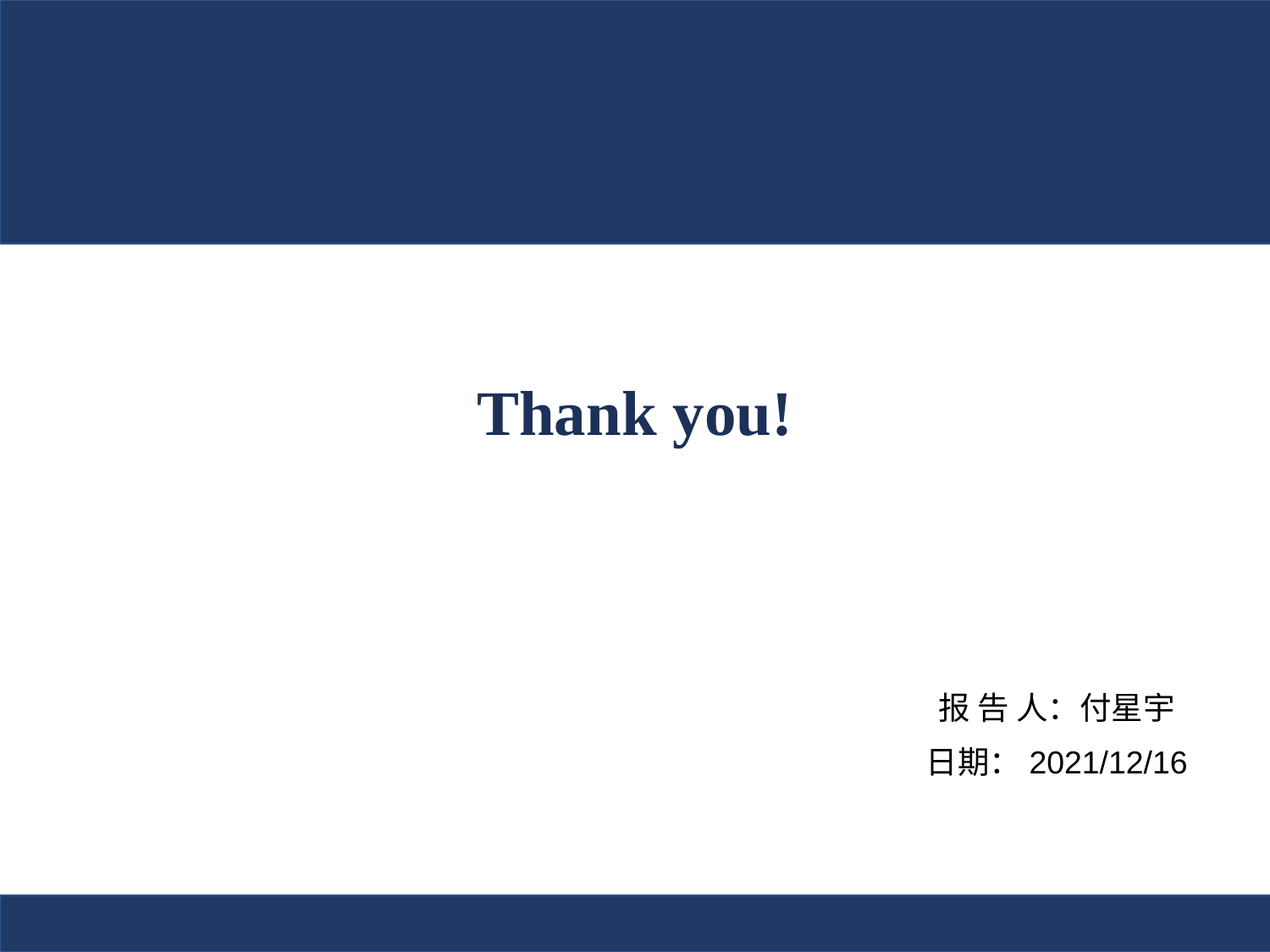

Thank you!
报 告 人：付星宇
日期：2021/12/16
22